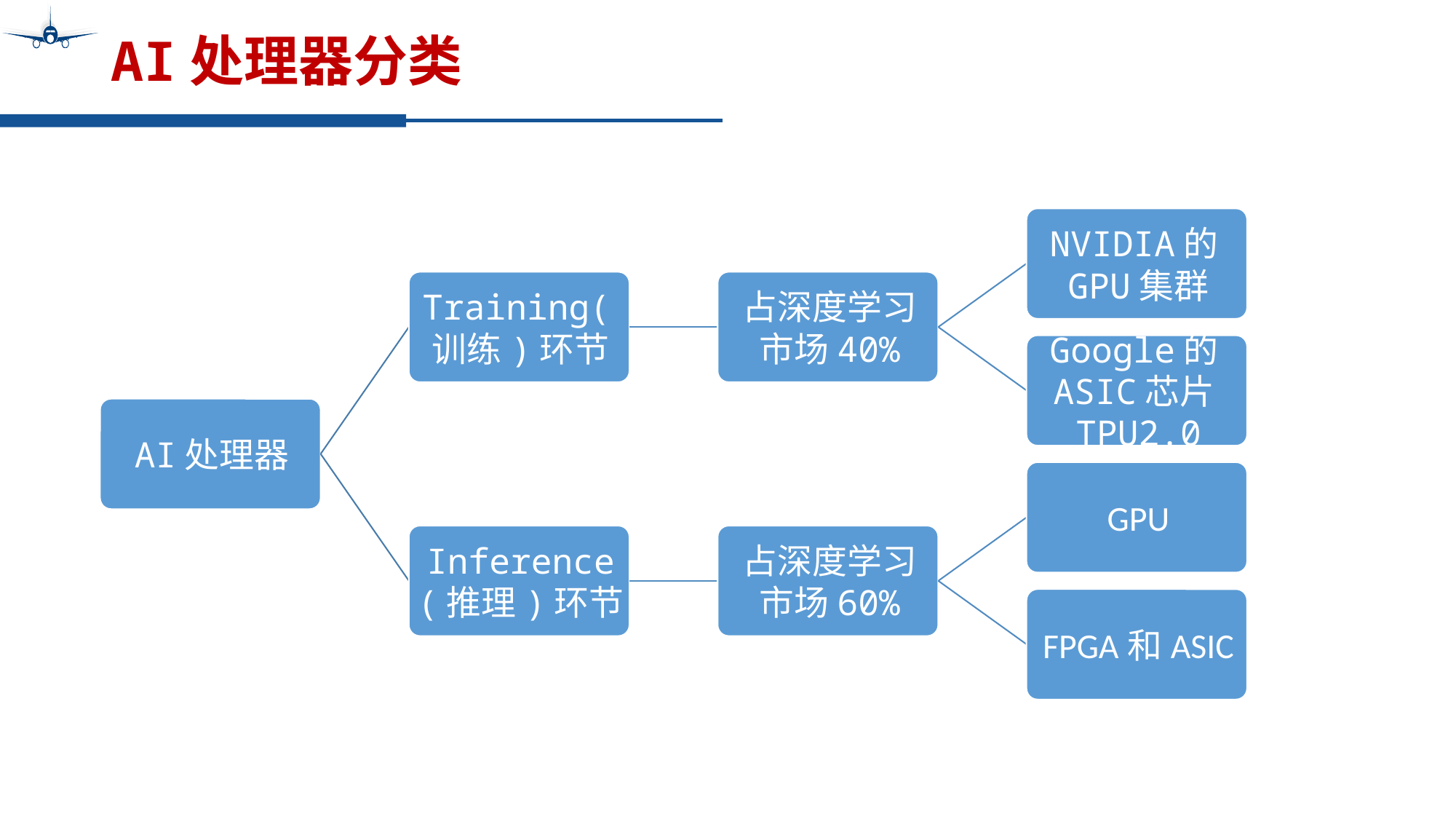

# AI处理器分类
AI处理器

Training(训练)环节

占深度学习市场40%

NVIDIA的GPU集群

Google的ASIC芯片TPU2.0

Inference(推理)环节

占深度学习市场60%

GPU

FPGA和ASIC